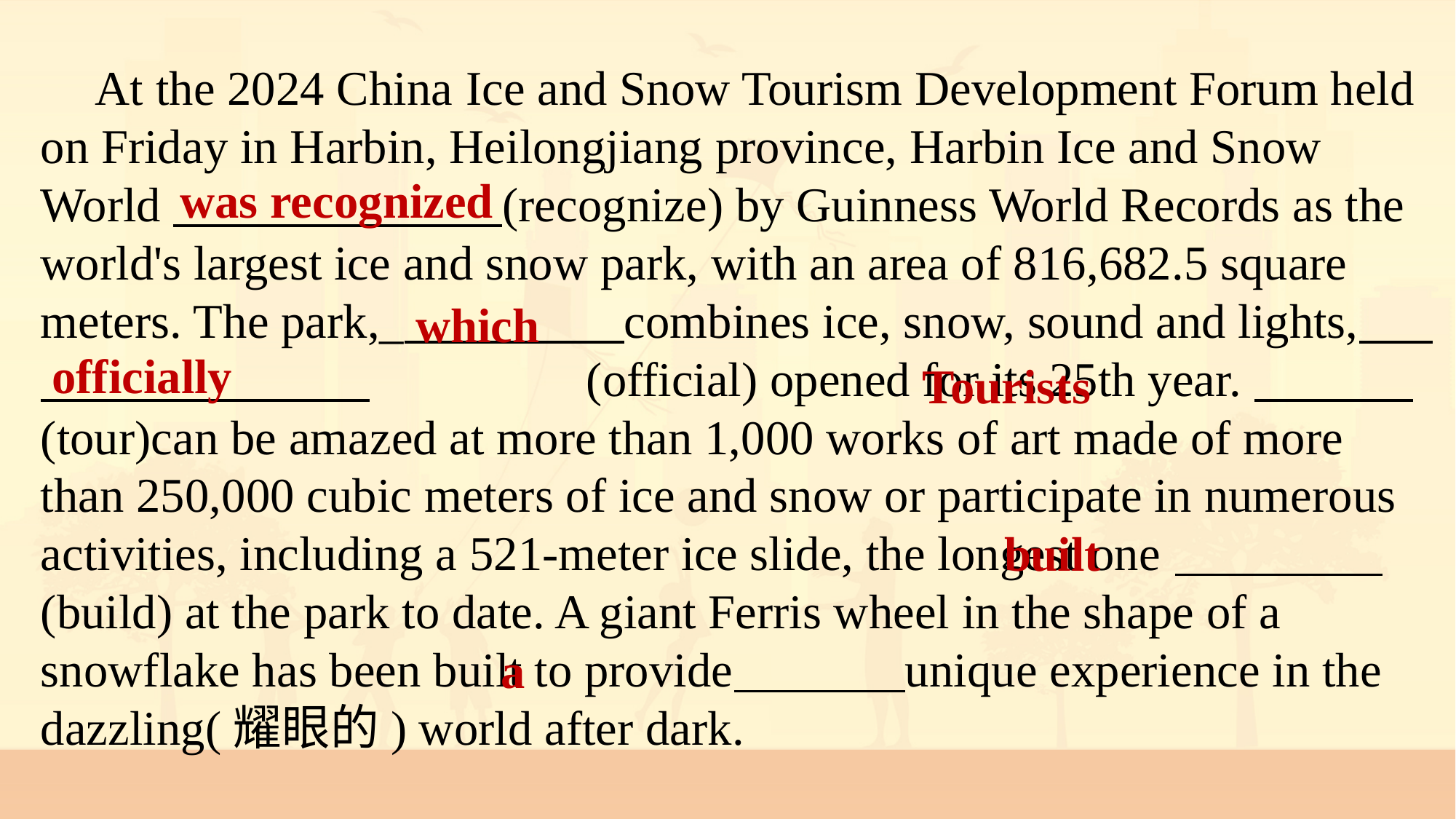

At the 2024 China Ice and Snow Tourism Development Forum held on Friday in Harbin, Heilongjiang province, Harbin Ice and Snow World                            (recognize) by Guinness World Records as the world's largest ice and snow park, with an area of 816,682.5 square meters. The park,_                  combines ice, snow, sound and lights,                                  		(official) opened for its 25th year.               (tour)can be amazed at more than 1,000 works of art made of more than 250,000 cubic meters of ice and snow or participate in numerous activities, including a 521-meter ice slide, the longest one                   (build) at the park to date. A giant Ferris wheel in the shape of a snowflake has been built to provide              unique experience in the dazzling(耀眼的) world after dark.
was recognized
which
officially
Tourists
built
a